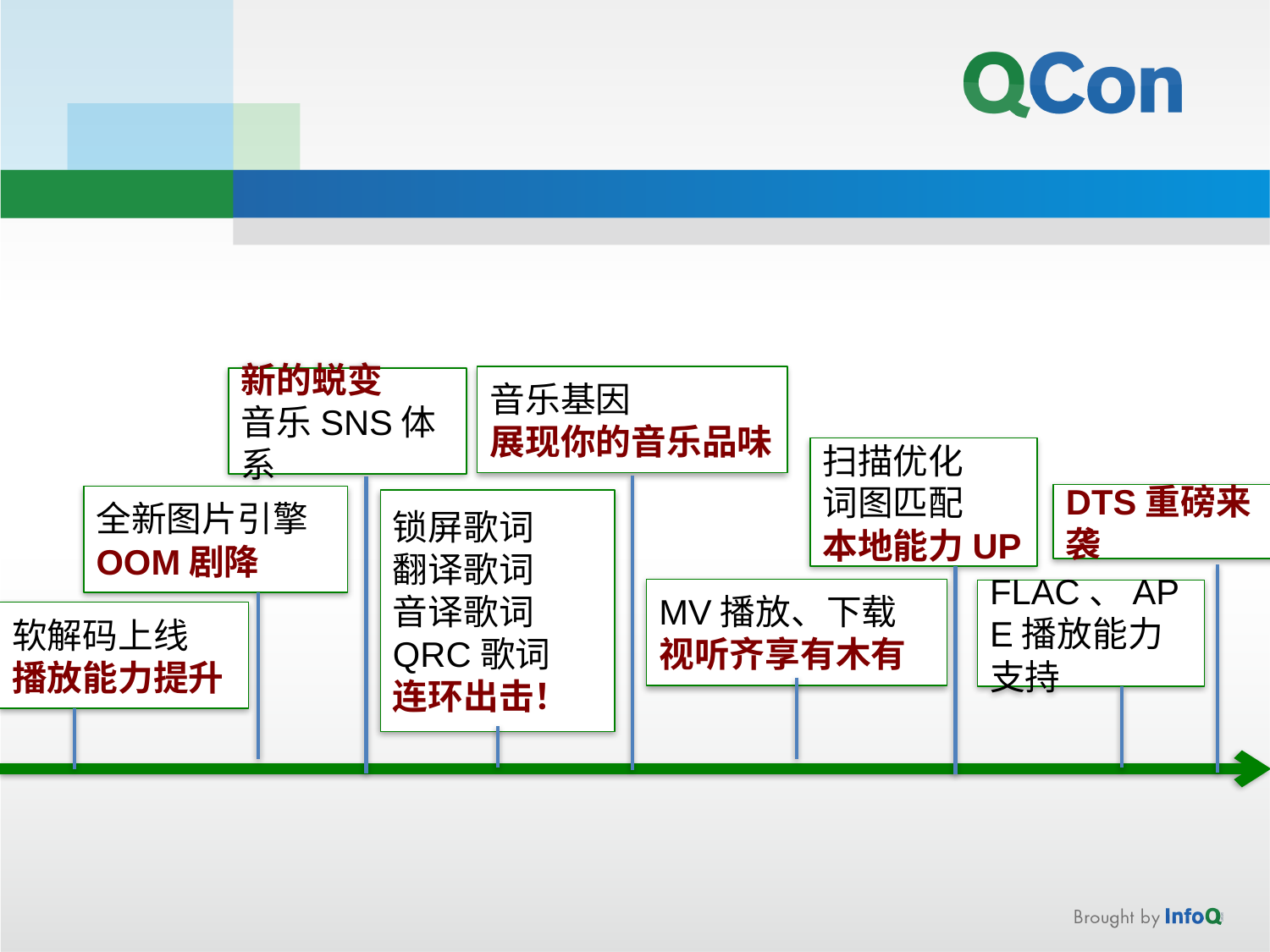

音乐基因
展现你的音乐品味
新的蜕变
音乐SNS体系
扫描优化
词图匹配
本地能力UP
DTS重磅来袭
全新图片引擎OOM剧降
锁屏歌词
翻译歌词
音译歌词
QRC歌词
连环出击！
MV播放、下载
视听齐享有木有
FLAC、APE播放能力支持
软解码上线
播放能力提升